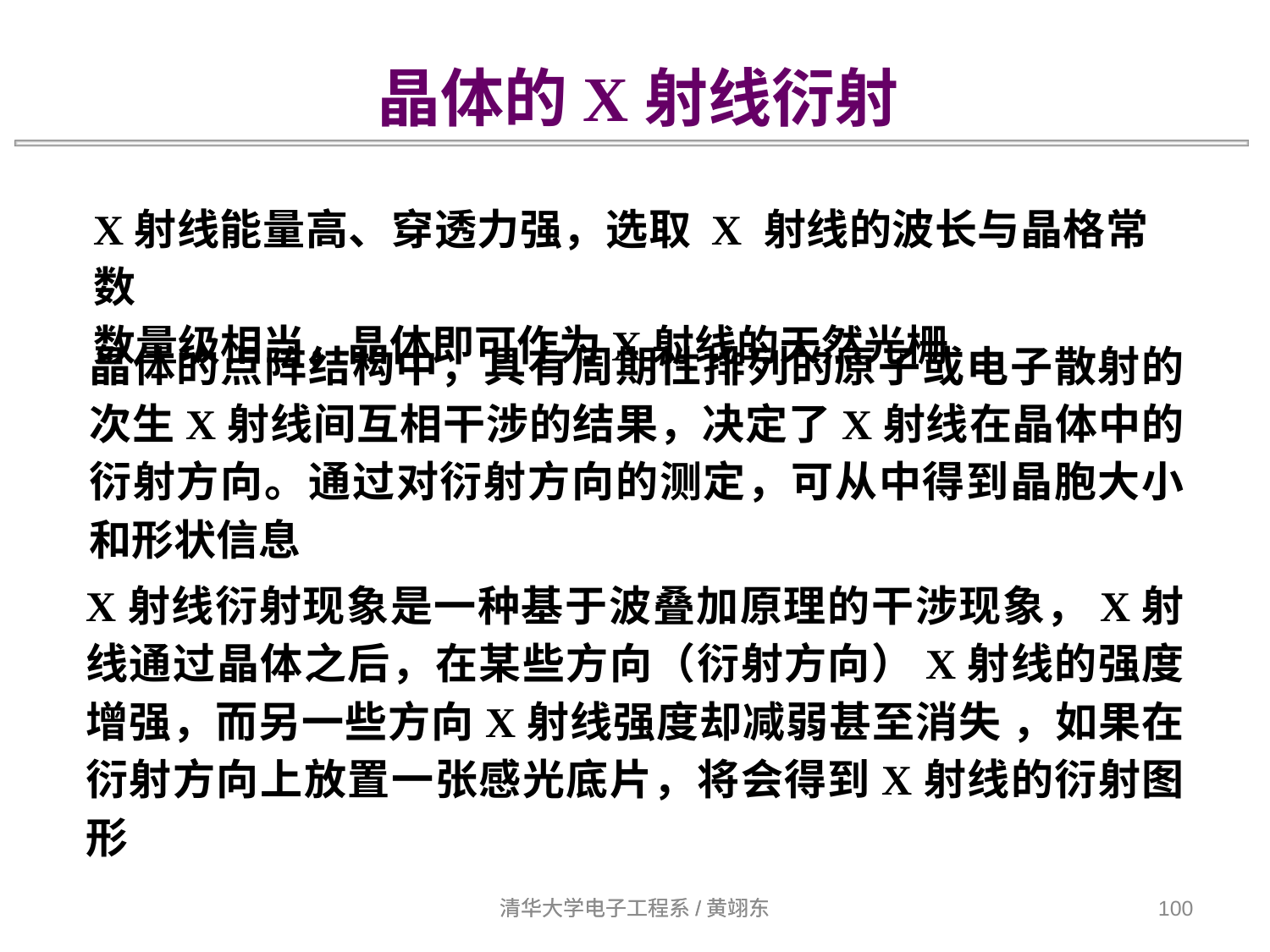

晶体的X射线衍射

X射线能量高、穿透力强，选取 X 射线的波长与晶格常数
数量级相当，晶体即可作为X射线的天然光栅
晶体的点阵结构中，具有周期性排列的原子或电子散射的次生X射线间互相干涉的结果，决定了X射线在晶体中的衍射方向。通过对衍射方向的测定，可从中得到晶胞大小和形状信息
X射线衍射现象是一种基于波叠加原理的干涉现象，X射线通过晶体之后，在某些方向（衍射方向）X射线的强度增强，而另一些方向X射线强度却减弱甚至消失 ，如果在衍射方向上放置一张感光底片，将会得到X射线的衍射图形
清华大学电子工程系/黄翊东
清华大学电子工程系/黄翊东
100